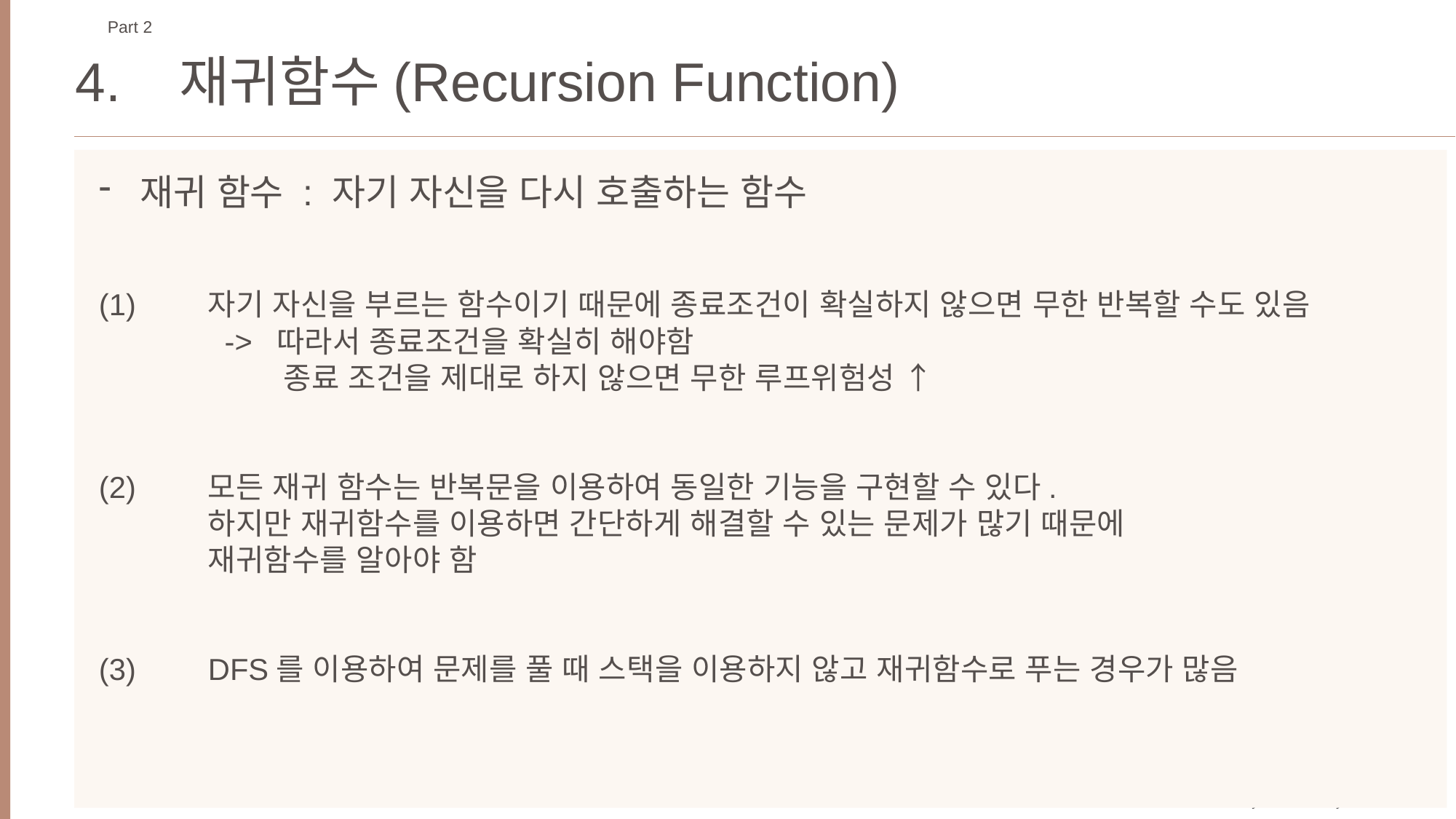

Part 2
4.   재귀함수(Recursion Function)

재귀 함수 : 자기 자신을 다시 호출하는 함수

(1)	자기 자신을 부르는 함수이기 때문에 종료조건이 확실하지 않으면 무한 반복할 수도 있음
	  ->  따라서 종료조건을 확실히 해야함
	        종료 조건을 제대로 하지 않으면 무한 루프위험성 ↑

(2)	모든 재귀 함수는 반복문을 이용하여 동일한 기능을 구현할 수 있다.
	하지만 재귀함수를 이용하면 간단하게 해결할 수 있는 문제가 많기 때문에
	재귀함수를 알아야 함

(3) 	DFS를 이용하여 문제를 풀 때 스택을 이용하지 않고 재귀함수로 푸는 경우가 많음